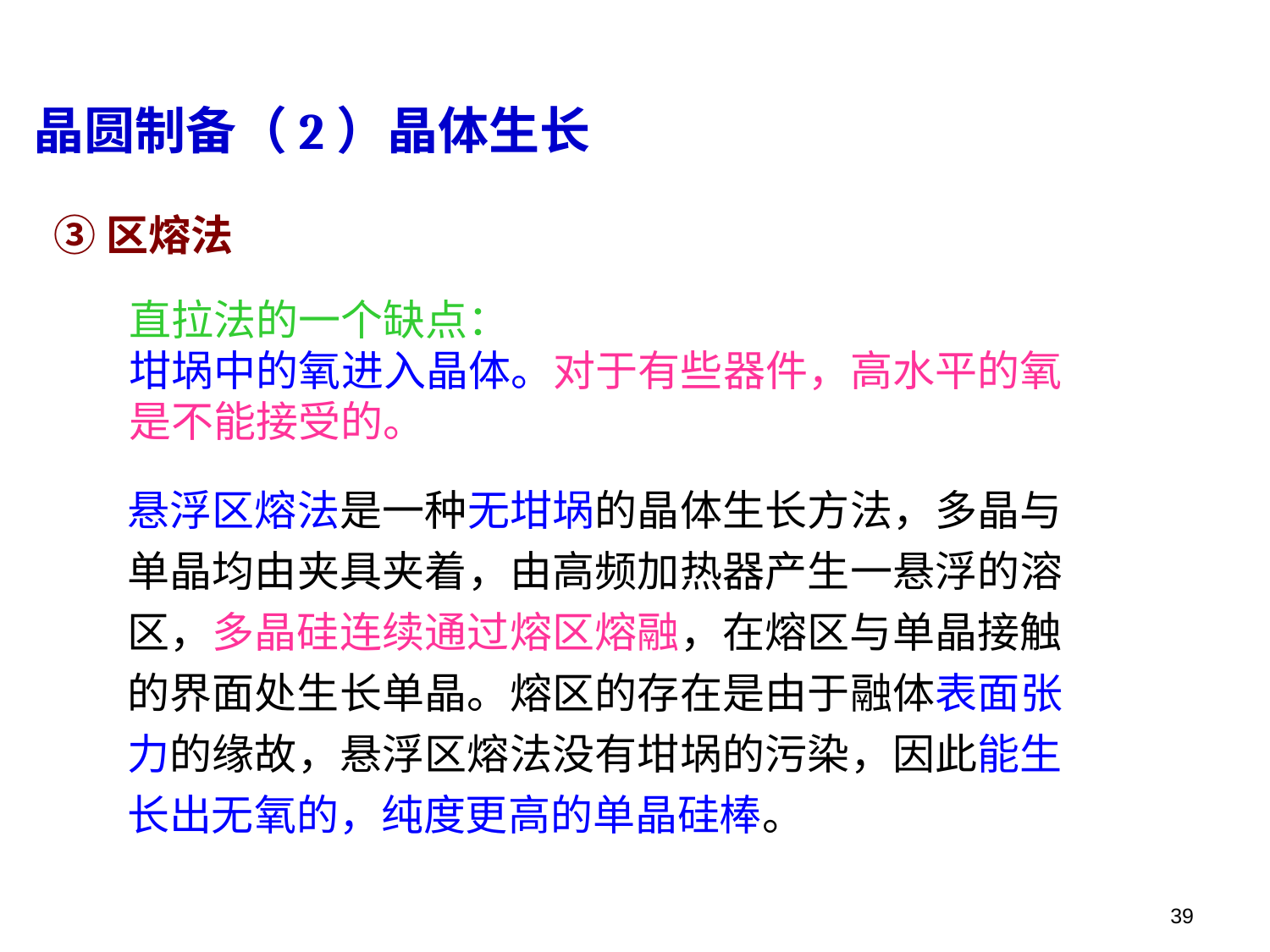

晶圆制备（2）晶体生长
③区熔法
直拉法的一个缺点：
坩埚中的氧进入晶体。对于有些器件，高水平的氧是不能接受的。
悬浮区熔法是一种无坩埚的晶体生长方法，多晶与单晶均由夹具夹着，由高频加热器产生一悬浮的溶区，多晶硅连续通过熔区熔融，在熔区与单晶接触的界面处生长单晶。熔区的存在是由于融体表面张力的缘故，悬浮区熔法没有坩埚的污染，因此能生长出无氧的，纯度更高的单晶硅棒。
39